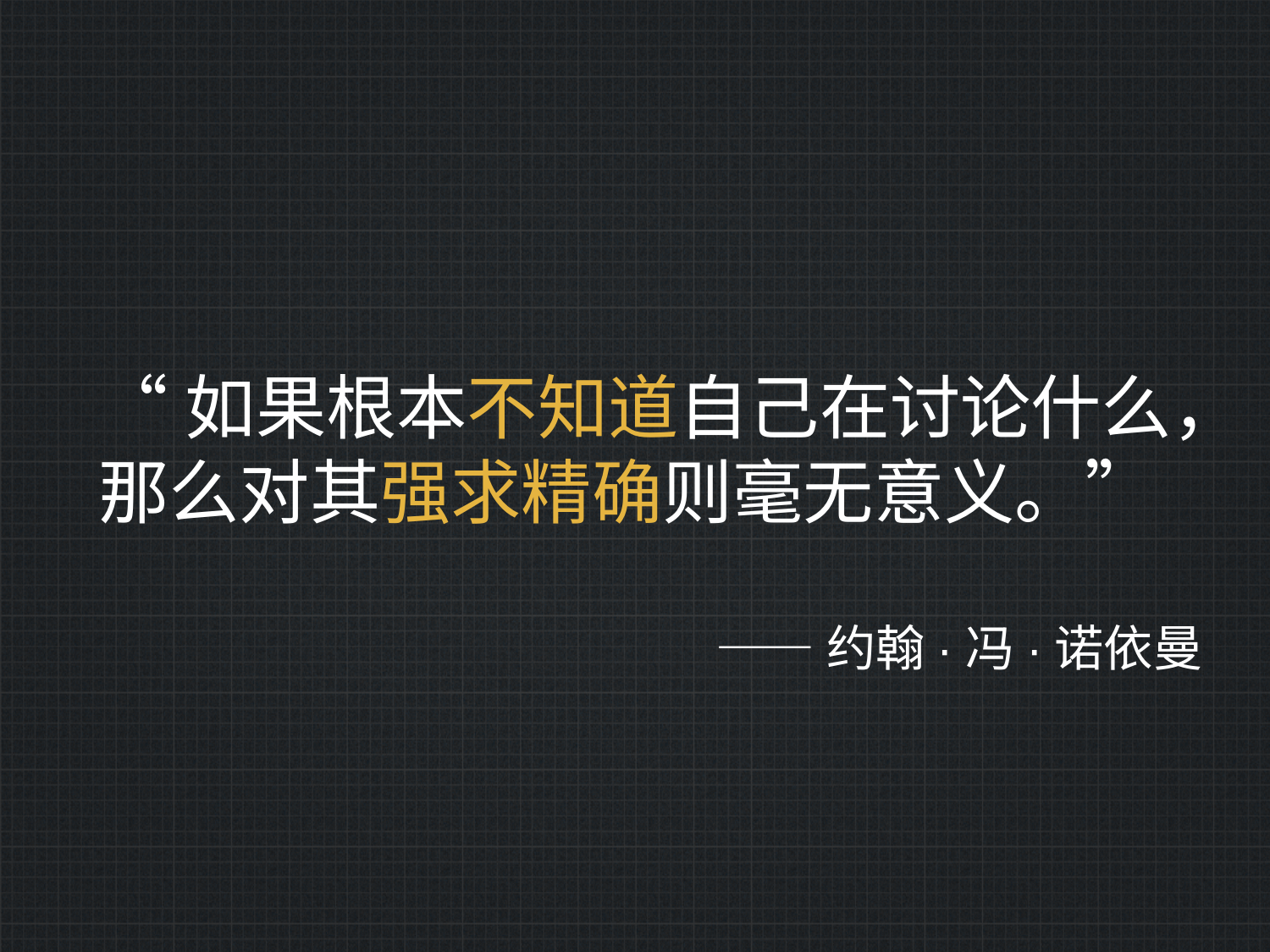

“如果根本不知道自己在讨论什么，那么对其强求精确则毫无意义。”

——约翰·冯·诺依曼